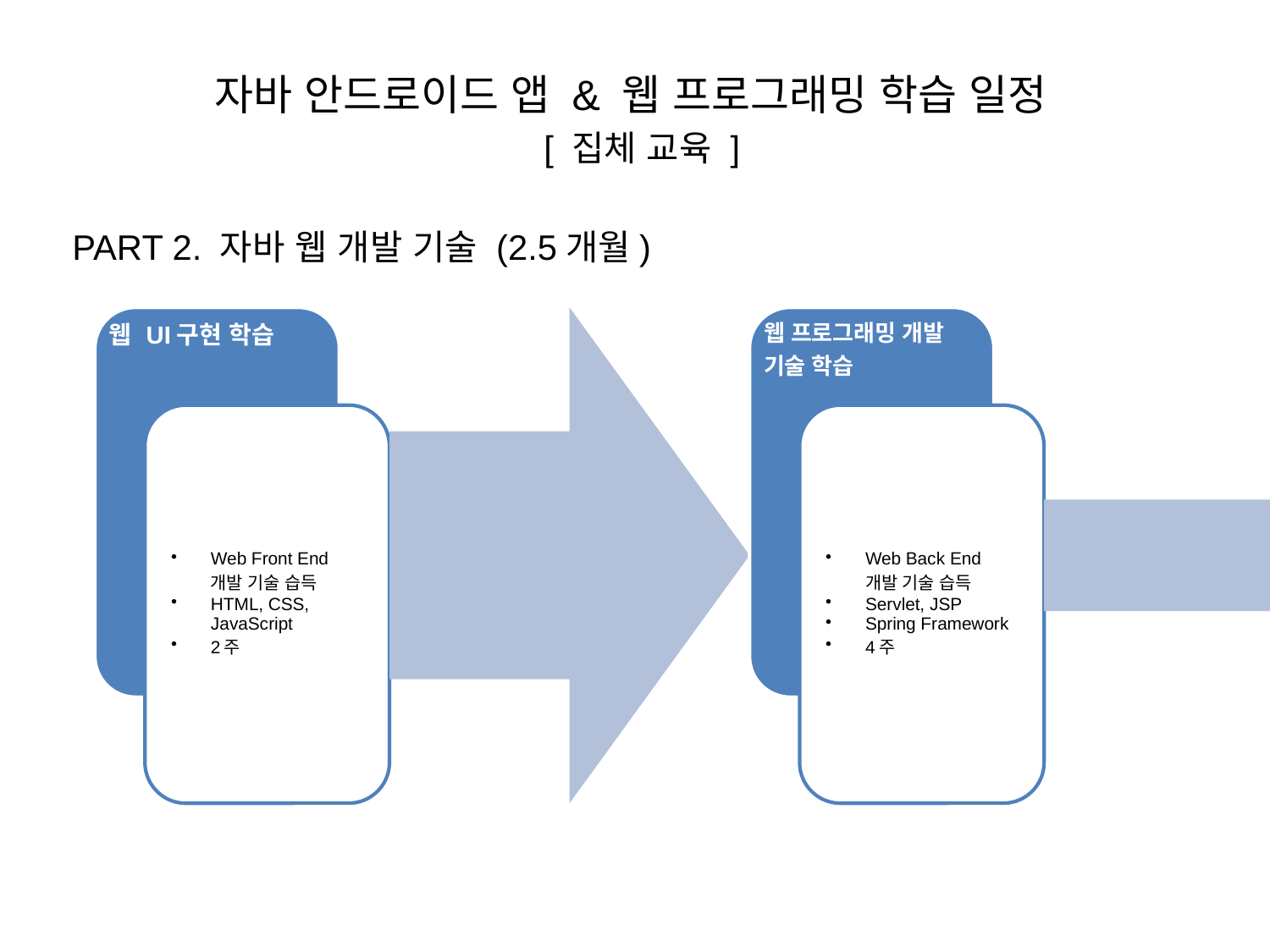

자바 안드로이드 앱 & 웹 프로그래밍 학습 일정
 [ 집체 교육 ]
PART 2. 자바 웹 개발 기술 (2.5개월)
웹 UI구현 학습
Web Front End 개발 기술 습득
웹 프로그래밍 개발 기술 학습
Web Back End 개발 기술 습득
4주
Servlet, JSP
HTML, CSS, JavaScript
2주
Spring Framework